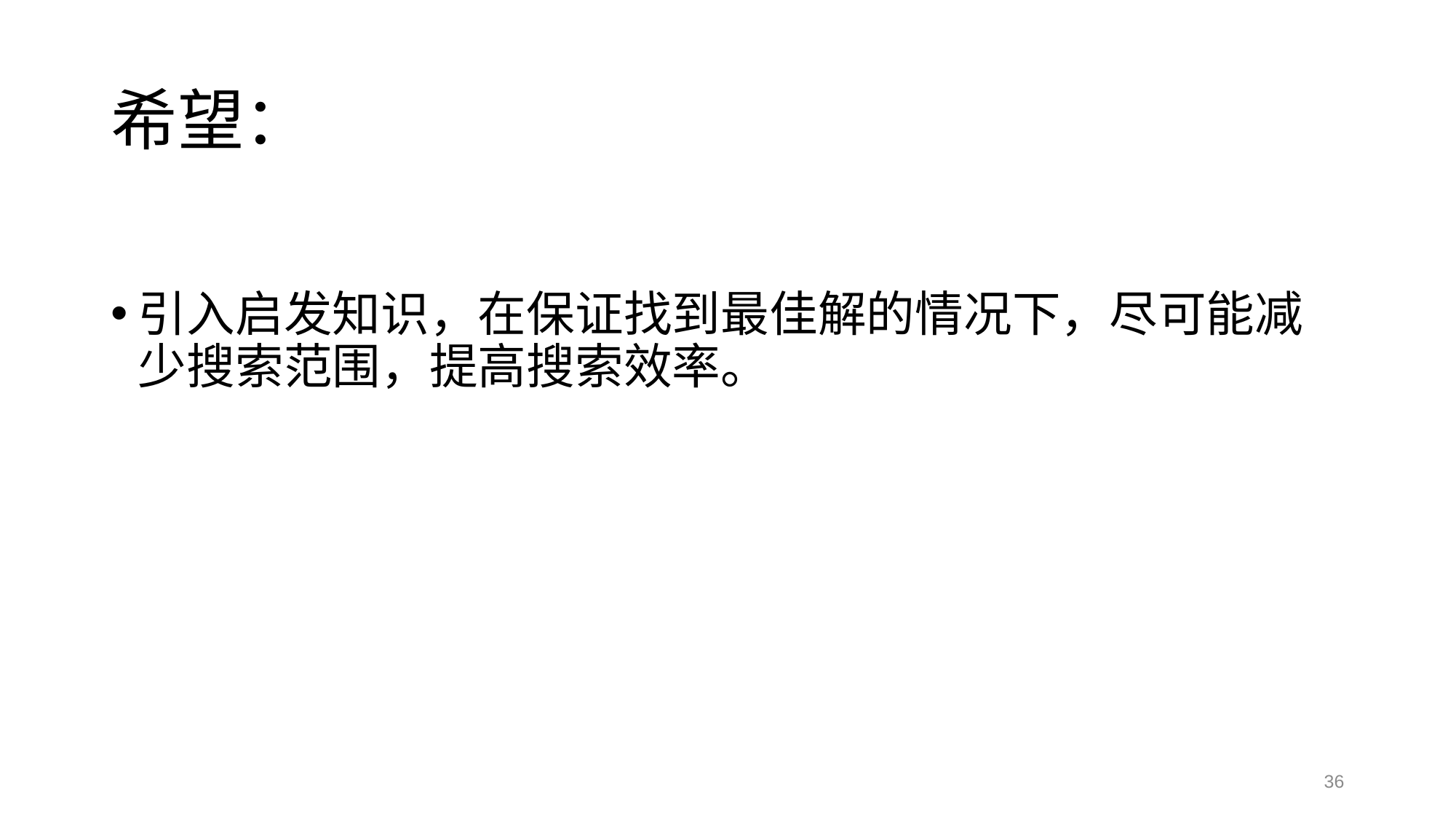

# 希望：

引入启发知识，在保证找到最佳解的情况下，尽可能减少搜索范围，提高搜索效率。
36